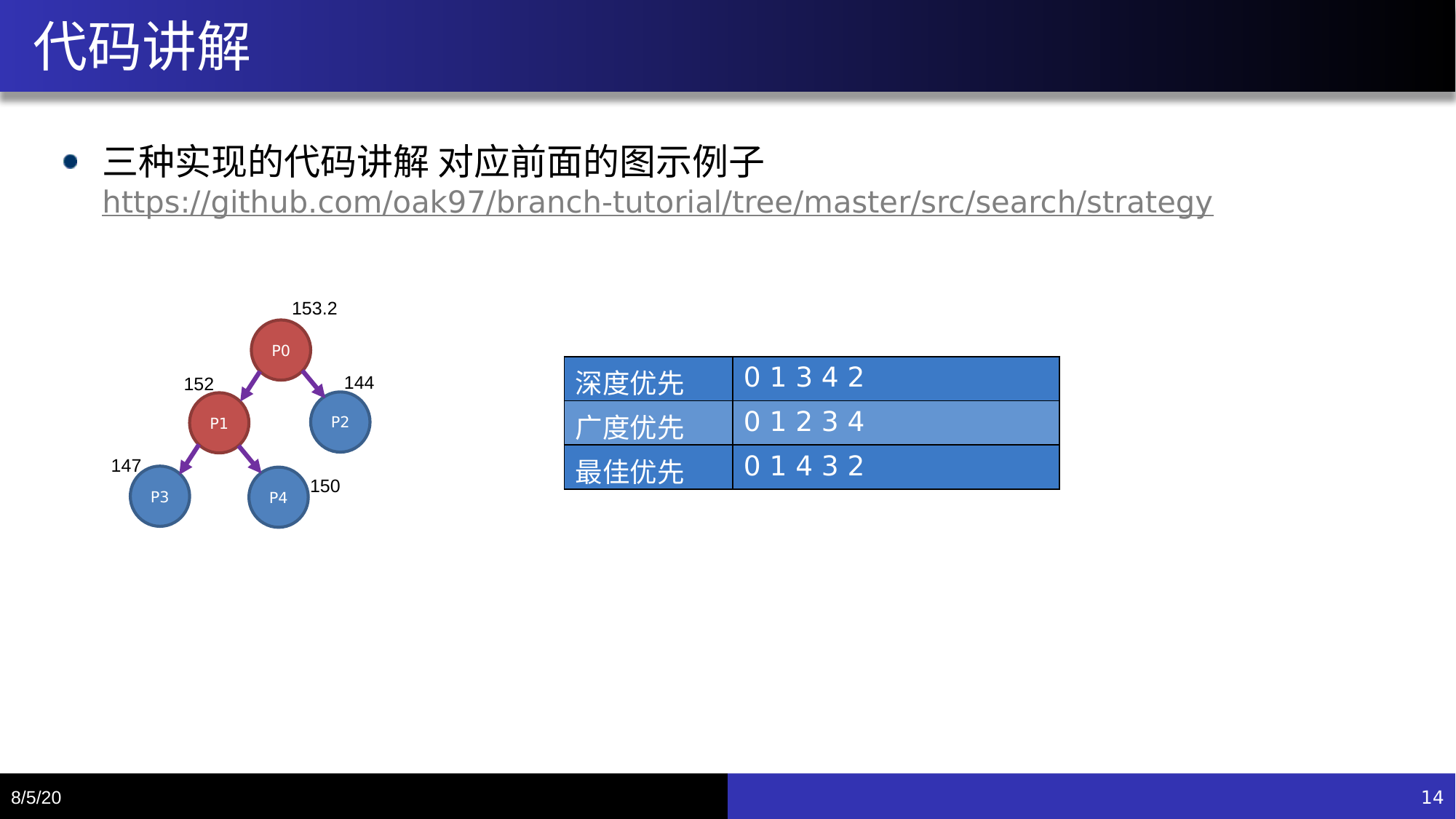

# 代码讲解
三种实现的代码讲解 对应前面的图示例子
https://github.com/oak97/branch-tutorial/tree/master/src/search/strategy

153.2
P0
P2
P1
P3
P4
144
152
147
150
| 深度优先 | 0 1 3 4 2 |
| --- | --- |
| 广度优先 | 0 1 2 3 4 |
| 最佳优先 | 0 1 4 3 2 |
8/5/20

14